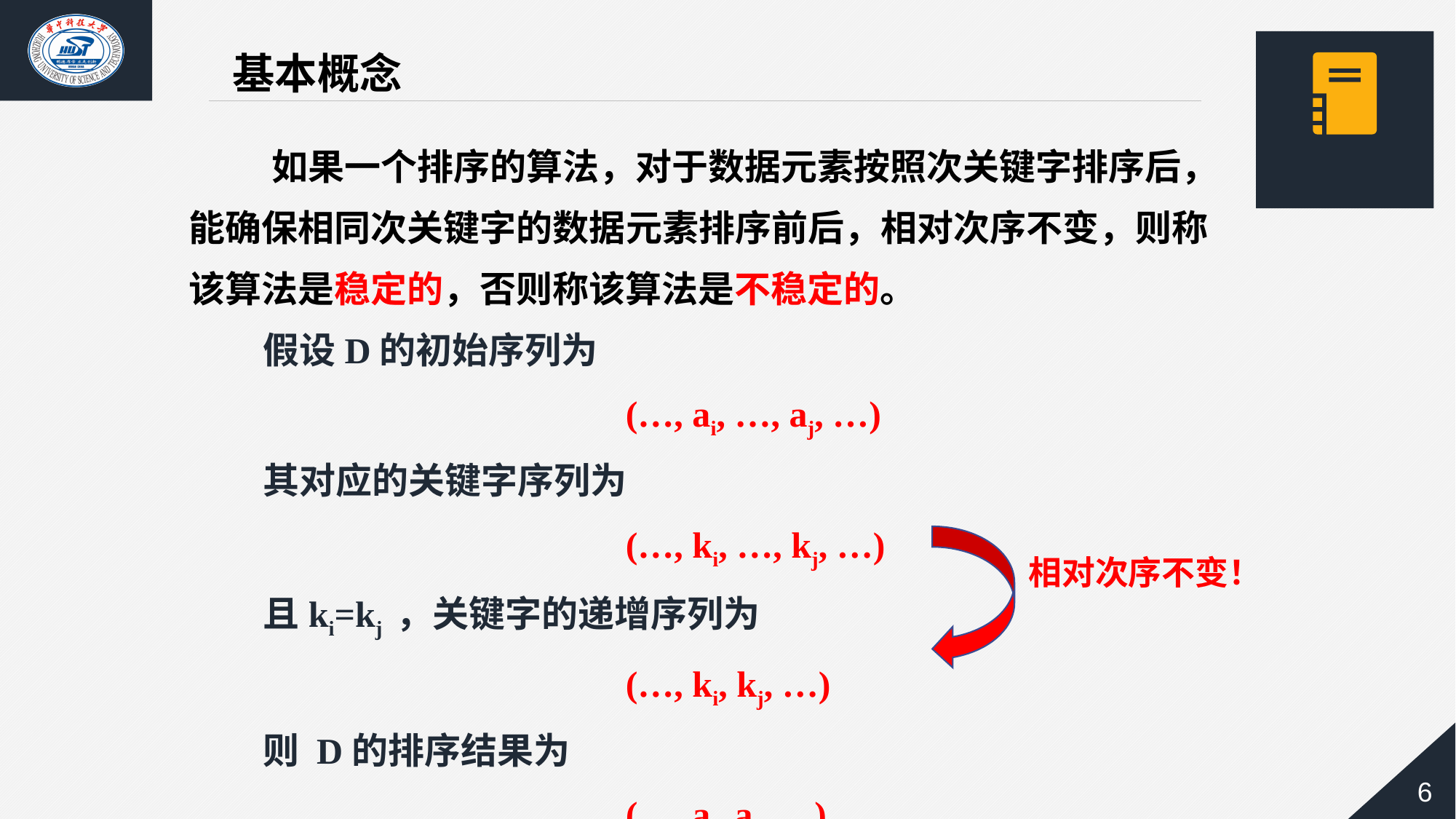

基本概念

         如果一个排序的算法，对于数据元素按照次关键字排序后，能确保相同次关键字的数据元素排序前后，相对次序不变，则称该算法是稳定的，否则称该算法是不稳定的。
        假设D的初始序列为
				(…, ai, …, aj, …)
        其对应的关键字序列为
				(…, ki, …, kj, …)
        且ki=kj ，关键字的递增序列为
				(…, ki, kj, …)
        则 D的排序结果为
				(…, ai, aj, …)

相对次序不变！